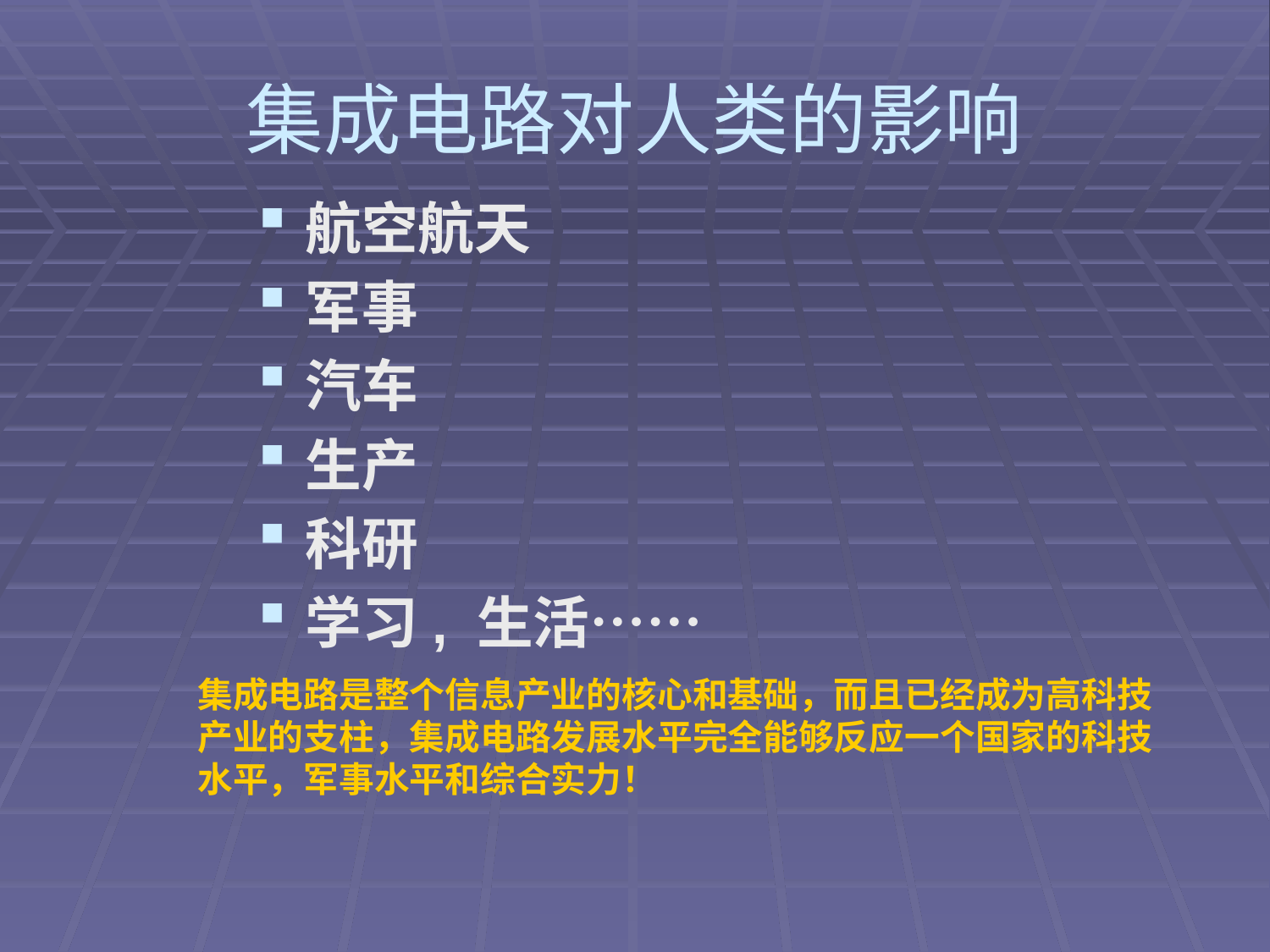

# 集成电路对人类的影响
航空航天
军事
汽车
生产
科研
学习, 生活……

集成电路是整个信息产业的核心和基础，而且已经成为高科技产业的支柱，集成电路发展水平完全能够反应一个国家的科技水平，军事水平和综合实力！